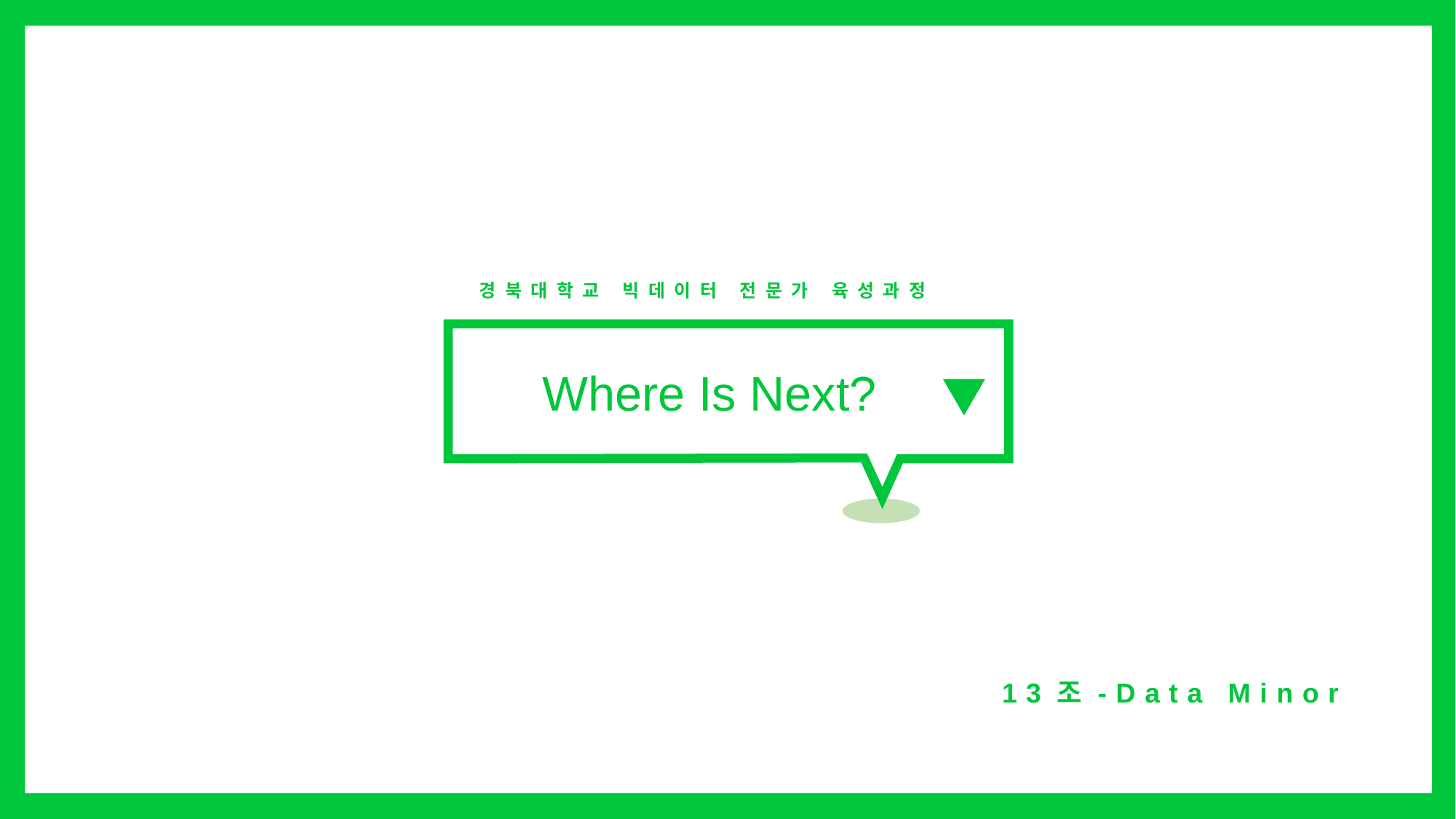

경북대학교 빅데이터 전문가 육성과정

Where Is Next?

13조-Data Minor